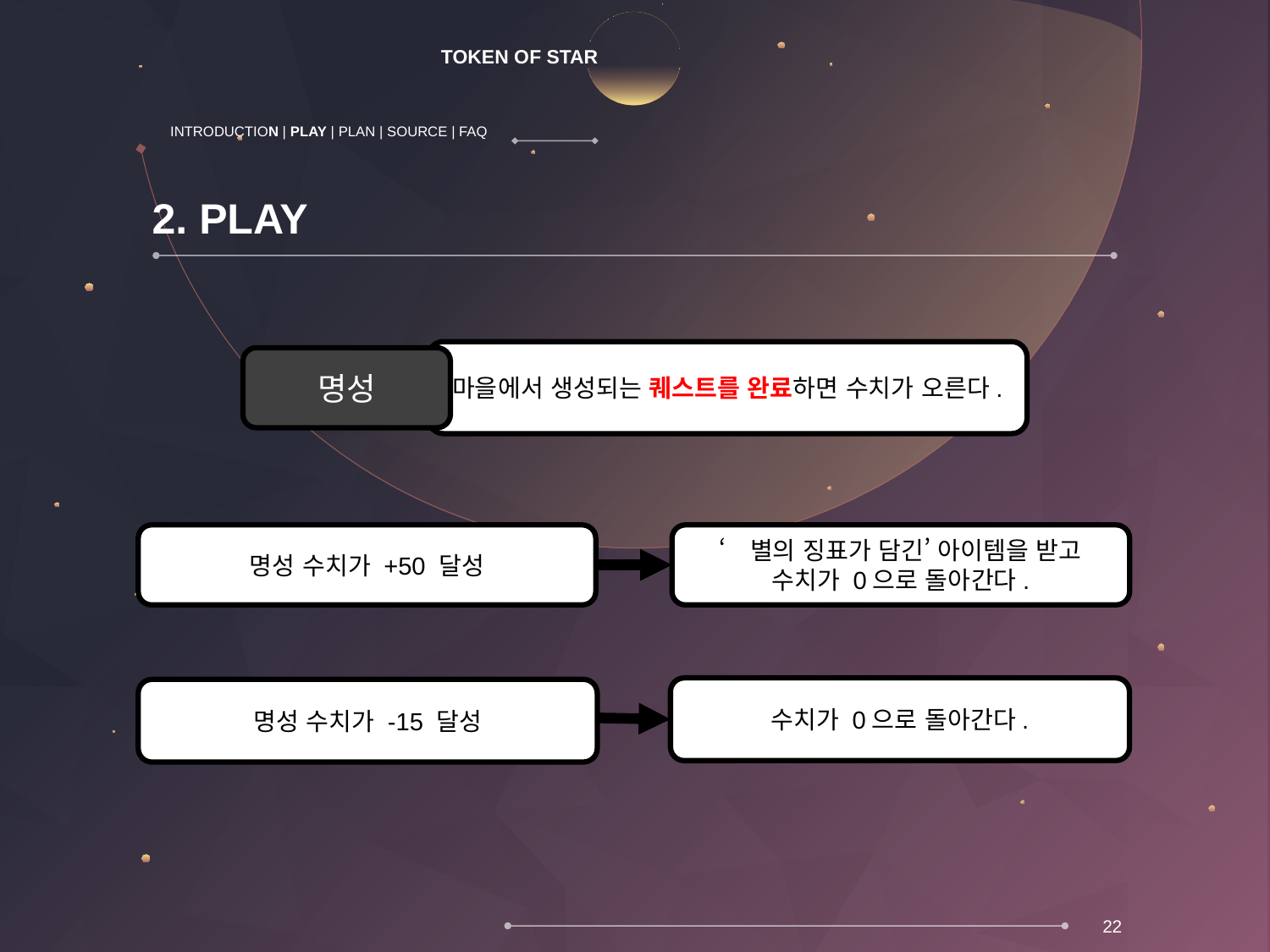

# TOKEN OF STAR
INTRODUCTION | PLAY | PLAN | SOURCE | FAQ
2. PLAY
4. 주요 시스템
마을에서 생성되는 퀘스트를 완료하면 수치가 오른다.
명성
명성 수치가 +50 달성
‘별의 징표가 담긴’ 아이템을 받고
수치가 0으로 돌아간다.
수치가 0으로 돌아간다.
명성 수치가 -15 달성
22